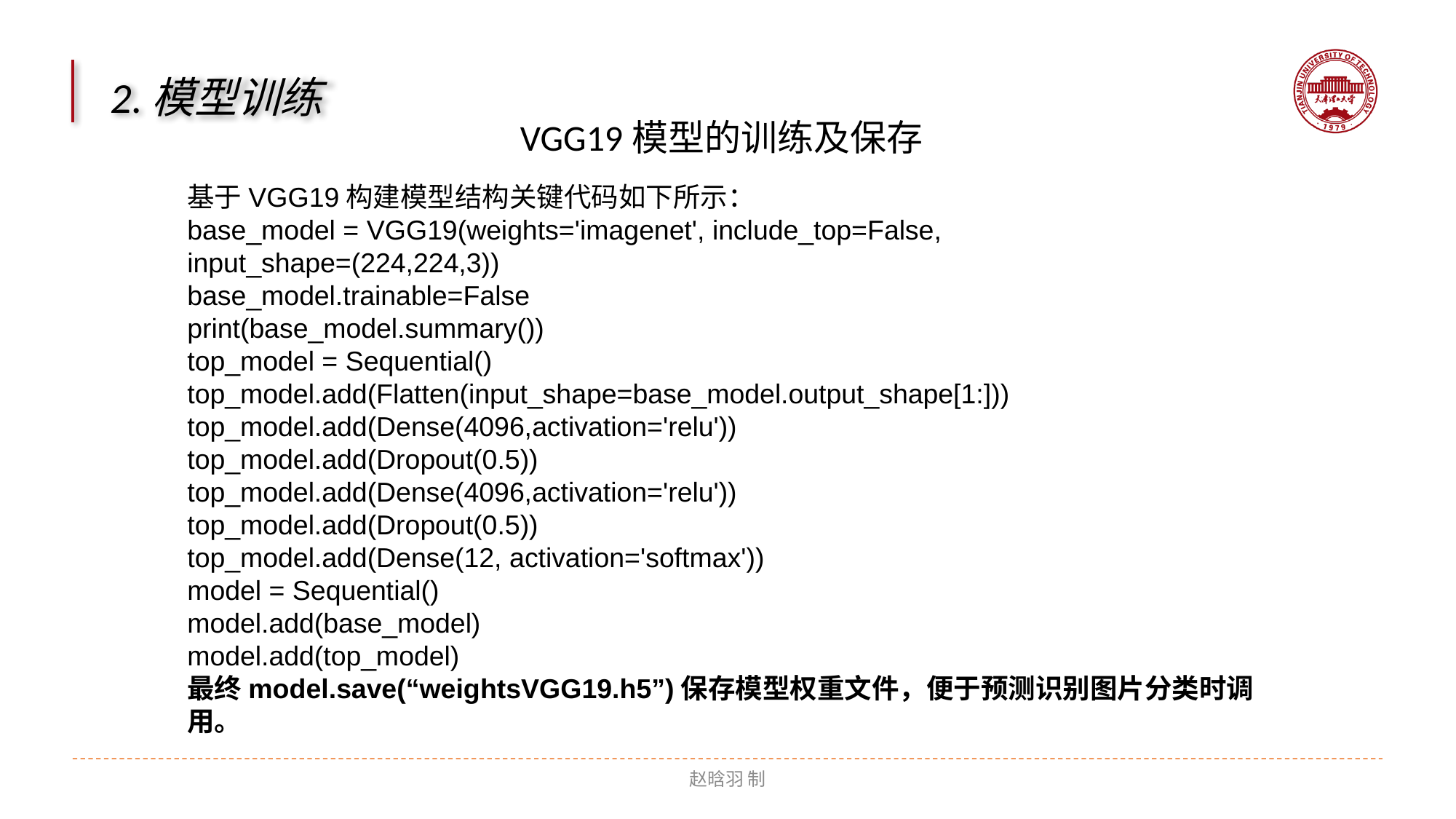

2.模型训练
VGG19模型的训练及保存
基于VGG19构建模型结构关键代码如下所示：
base_model = VGG19(weights='imagenet', include_top=False, input_shape=(224,224,3))
base_model.trainable=False
print(base_model.summary())
top_model = Sequential()
top_model.add(Flatten(input_shape=base_model.output_shape[1:]))
top_model.add(Dense(4096,activation='relu'))
top_model.add(Dropout(0.5))
top_model.add(Dense(4096,activation='relu'))
top_model.add(Dropout(0.5))
top_model.add(Dense(12, activation='softmax'))
model = Sequential()
model.add(base_model)
model.add(top_model)
最终model.save(“weightsVGG19.h5”)保存模型权重文件，便于预测识别图片分类时调用。

赵晗羽 制
19